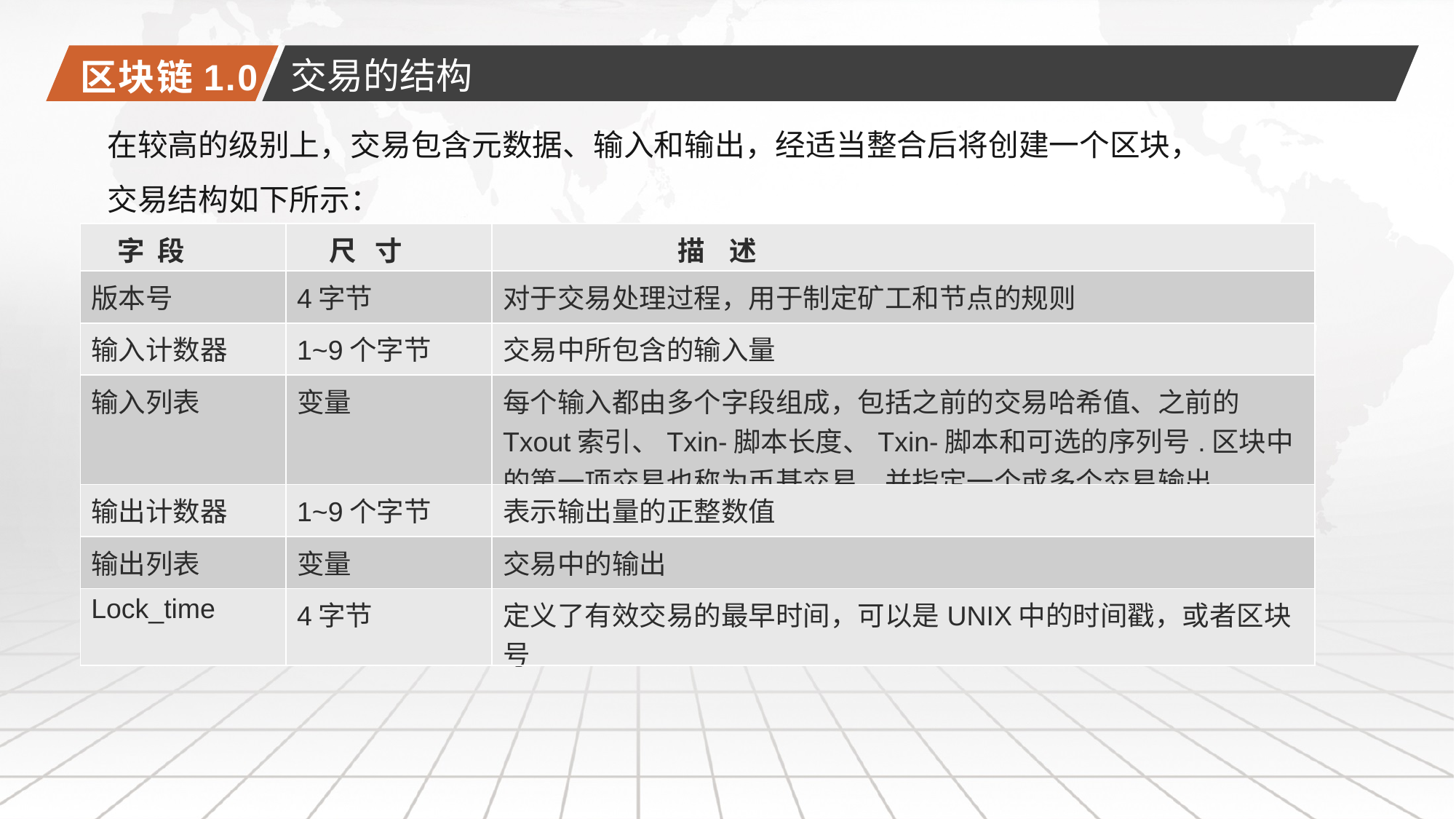

区块链1.0
交易的结构
在较高的级别上，交易包含元数据、输入和输出，经适当整合后将创建一个区块，交易结构如下所示：
| 字 段 | 尺 寸 | 描 述 |
| --- | --- | --- |
| 版本号 | 4字节 | 对于交易处理过程，用于制定矿工和节点的规则 |
| 输入计数器 | 1~9个字节 | 交易中所包含的输入量 |
| 输入列表 | 变量 | 每个输入都由多个字段组成，包括之前的交易哈希值、之前的Txout索引、Txin-脚本长度、Txin-脚本和可选的序列号.区块中的第一项交易也称为币基交易，并指定一个或多个交易输出 |
| 输出计数器 | 1~9个字节 | 表示输出量的正整数值 |
| 输出列表 | 变量 | 交易中的输出 |
| Lock\_time | 4字节 | 定义了有效交易的最早时间，可以是UNIX中的时间戳，或者区块号 |